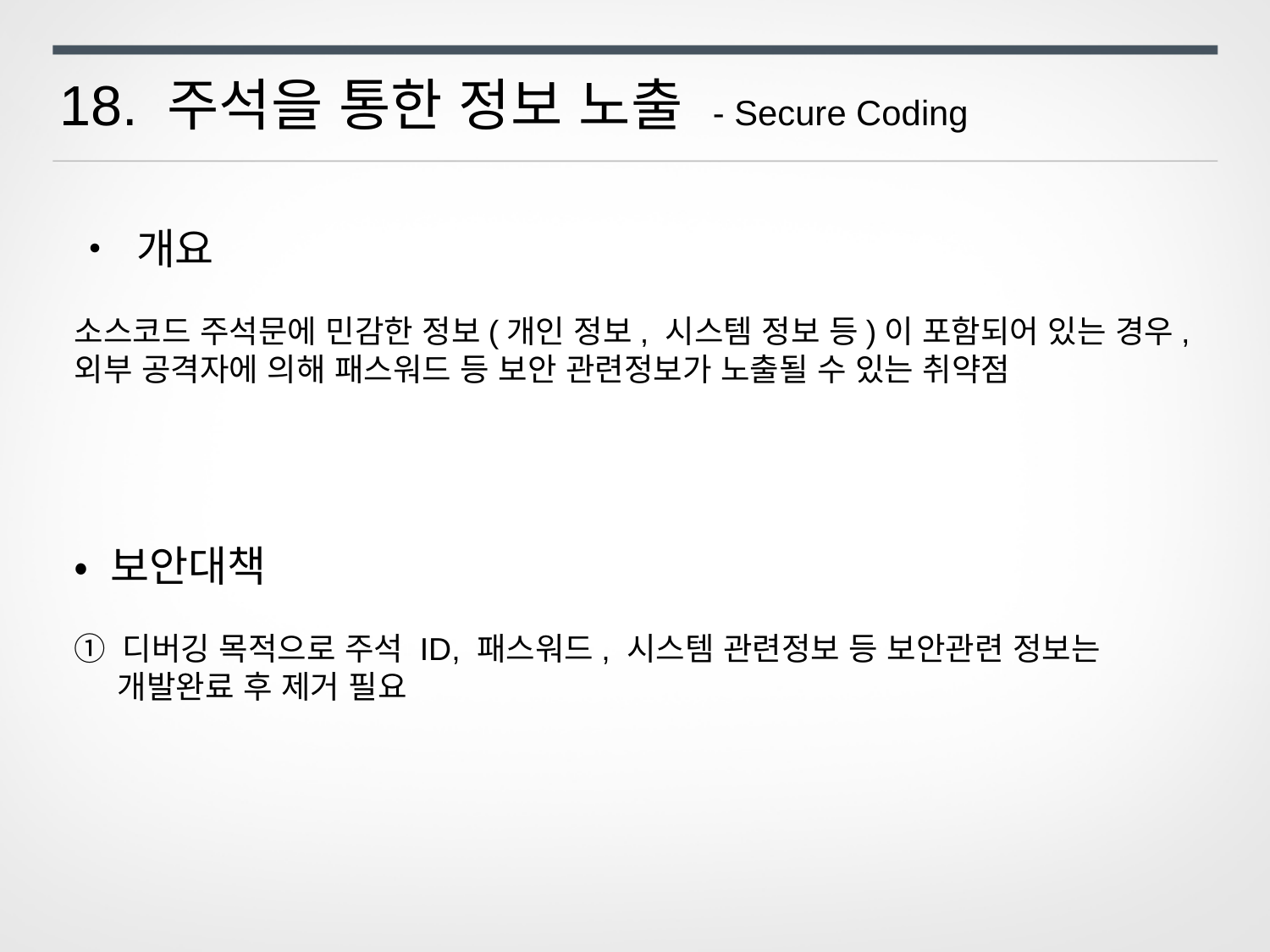

18. 주석을 통한 정보 노출 - Secure Coding
• 개요

소스코드 주석문에 민감한 정보(개인 정보, 시스템 정보 등)이 포함되어 있는 경우, 외부 공격자에 의해 패스워드 등 보안 관련정보가 노출될 수 있는 취약점

• 보안대책

① 디버깅 목적으로 주석 ID, 패스워드, 시스템 관련정보 등 보안관련 정보는
    개발완료 후 제거 필요